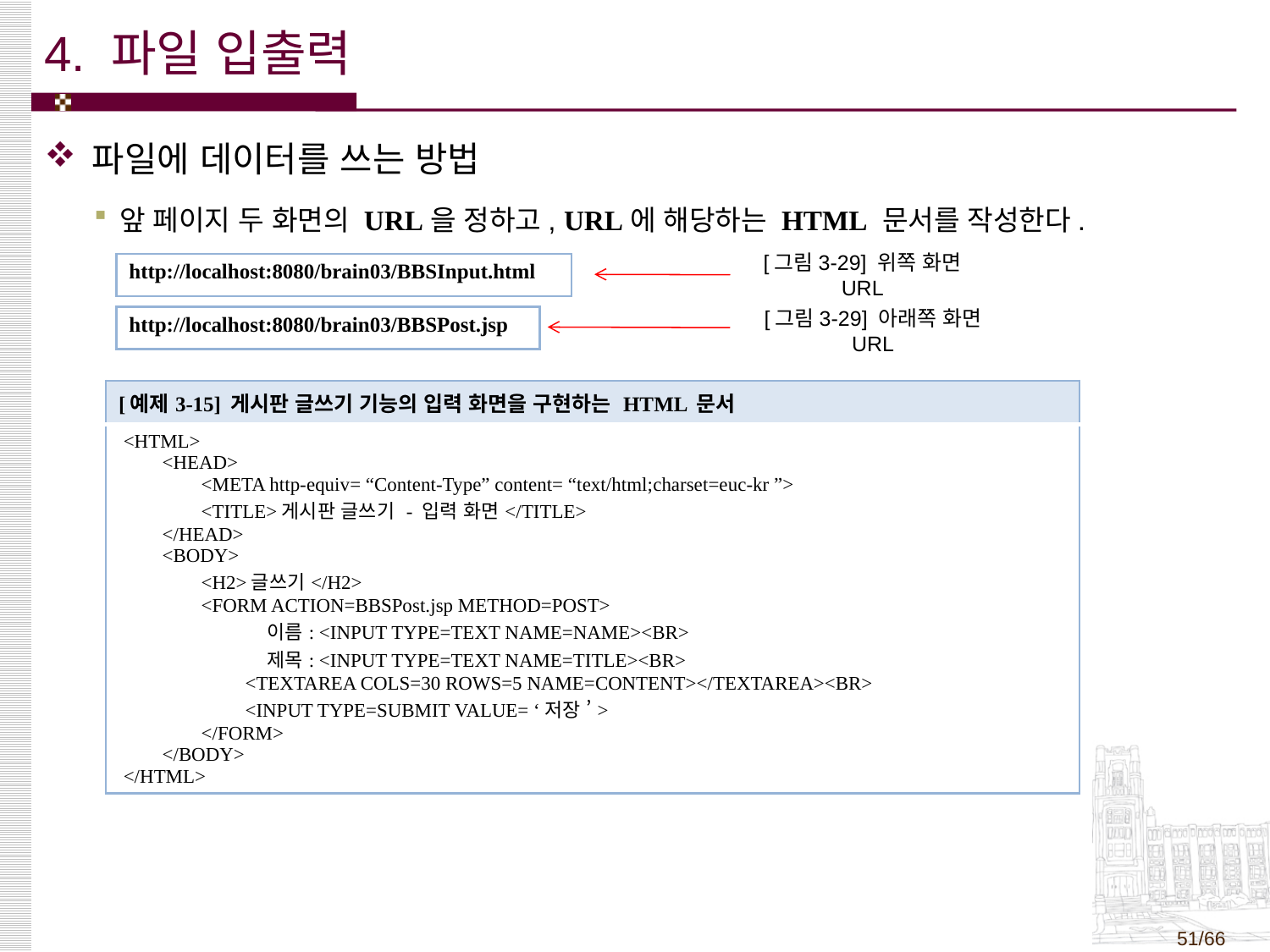

# 4. 파일 입출력
파일에 데이터를 쓰는 방법
앞 페이지 두 화면의 URL을 정하고, URL에 해당하는 HTML 문서를 작성한다.

| http://localhost:8080/brain03/BBSInput.html |
| --- |
[그림3-29] 위쪽 화면 URL
| http://localhost:8080/brain03/BBSPost.jsp |
| --- |
[그림3-29] 아래쪽 화면 URL
| [예제3-15] 게시판 글쓰기 기능의 입력 화면을 구현하는 HTML 문서 |
| --- |
| <HTML> <HEAD> <META http-equiv= “Content-Type” content= “text/html;charset=euc-kr ”> <TITLE>게시판 글쓰기 - 입력 화면</TITLE> </HEAD> <BODY> <H2>글쓰기</H2> <FORM ACTION=BBSPost.jsp METHOD=POST> 이름: <INPUT TYPE=TEXT NAME=NAME><BR> 제목: <INPUT TYPE=TEXT NAME=TITLE><BR> <TEXTAREA COLS=30 ROWS=5 NAME=CONTENT></TEXTAREA><BR> <INPUT TYPE=SUBMIT VALUE= ‘저장 ’> </FORM> </BODY> </HTML> |